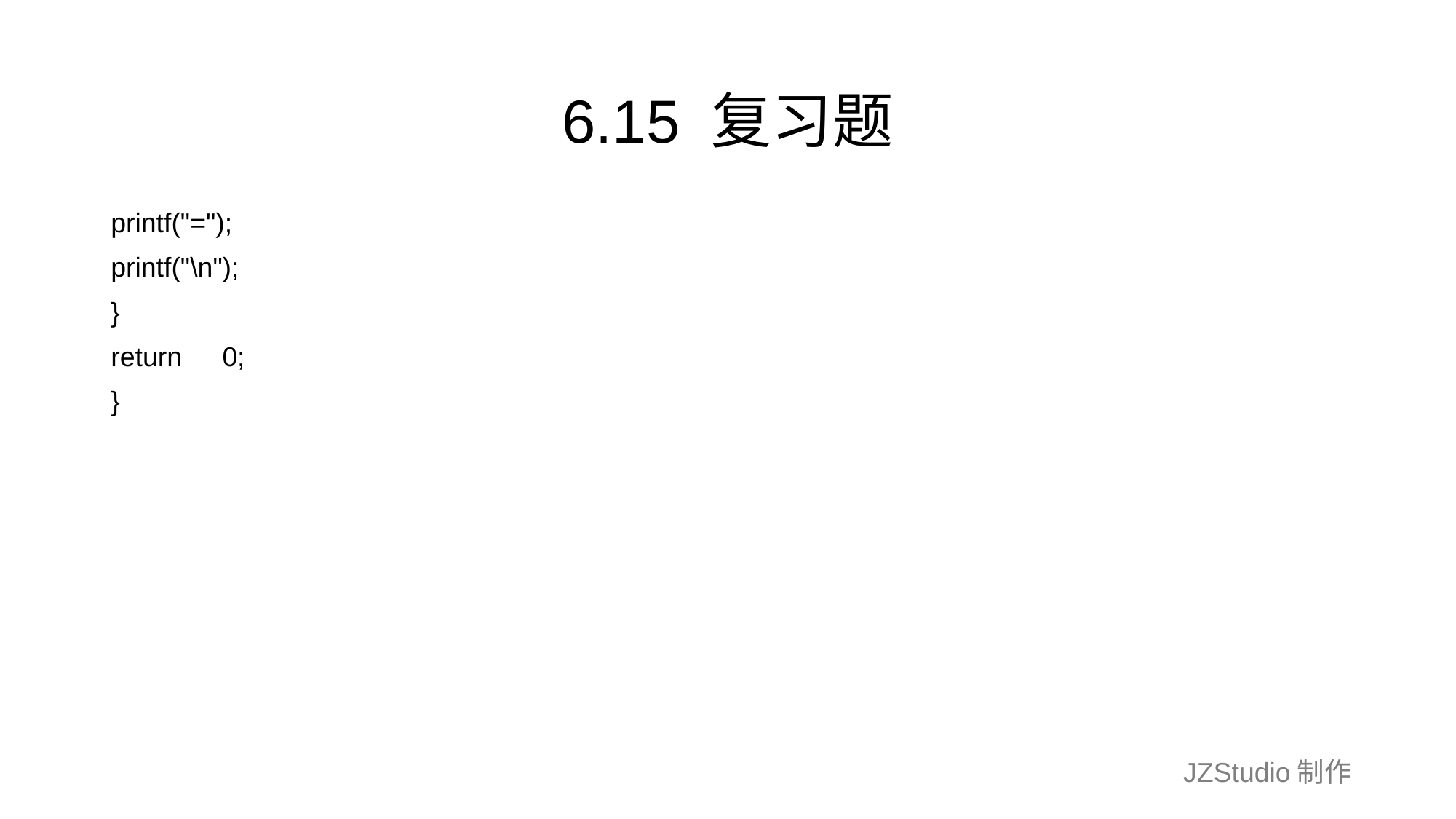

# 6.15 复习题
printf("=");
printf("\n");
}
return　0;
}